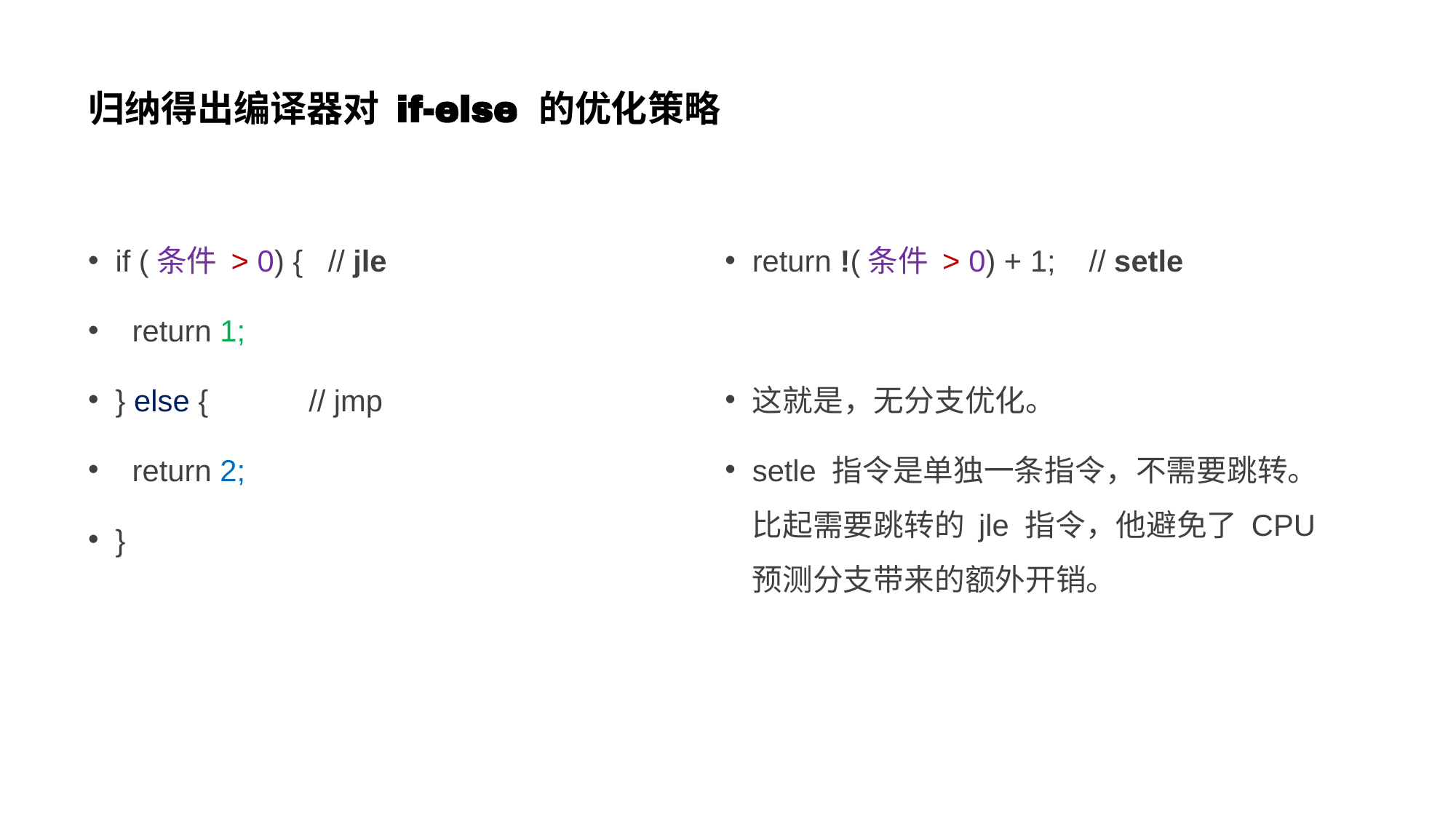

# 归纳得出编译器对 if-else 的优化策略
if (条件 > 0) {   // jle
  return 1;
} else {            // jmp
  return 2;
}
return !(条件 > 0) + 1;    // setle

这就是，无分支优化。
setle 指令是单独一条指令，不需要跳转。比起需要跳转的 jle 指令，他避免了 CPU 预测分支带来的额外开销。